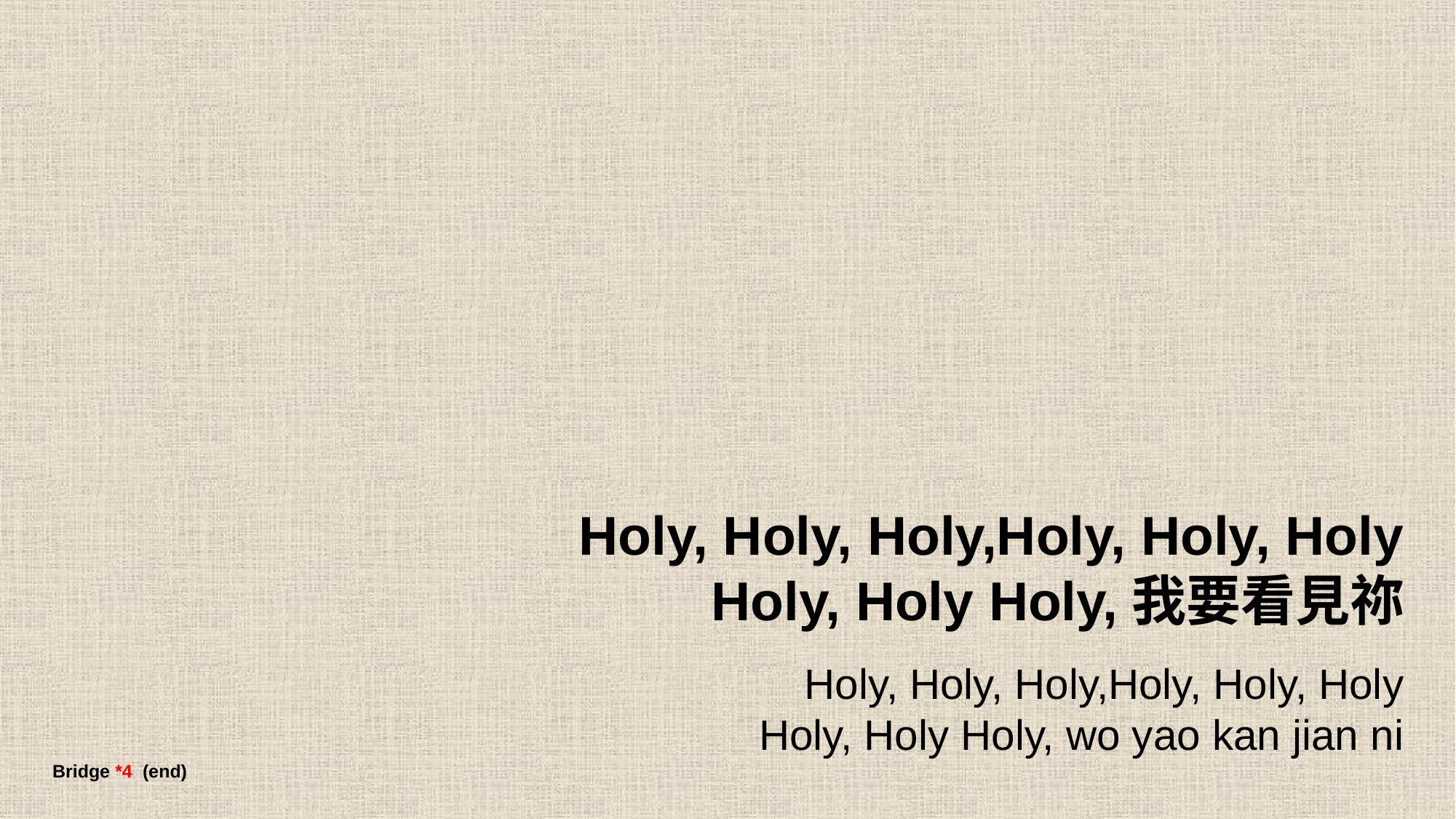

Holy, Holy, Holy,Holy, Holy, Holy
Holy, Holy Holy,我要看見祢

Holy, Holy, Holy,Holy, Holy, Holy
Holy, Holy Holy, wo yao kan jian ni

Bridge *4  (end)